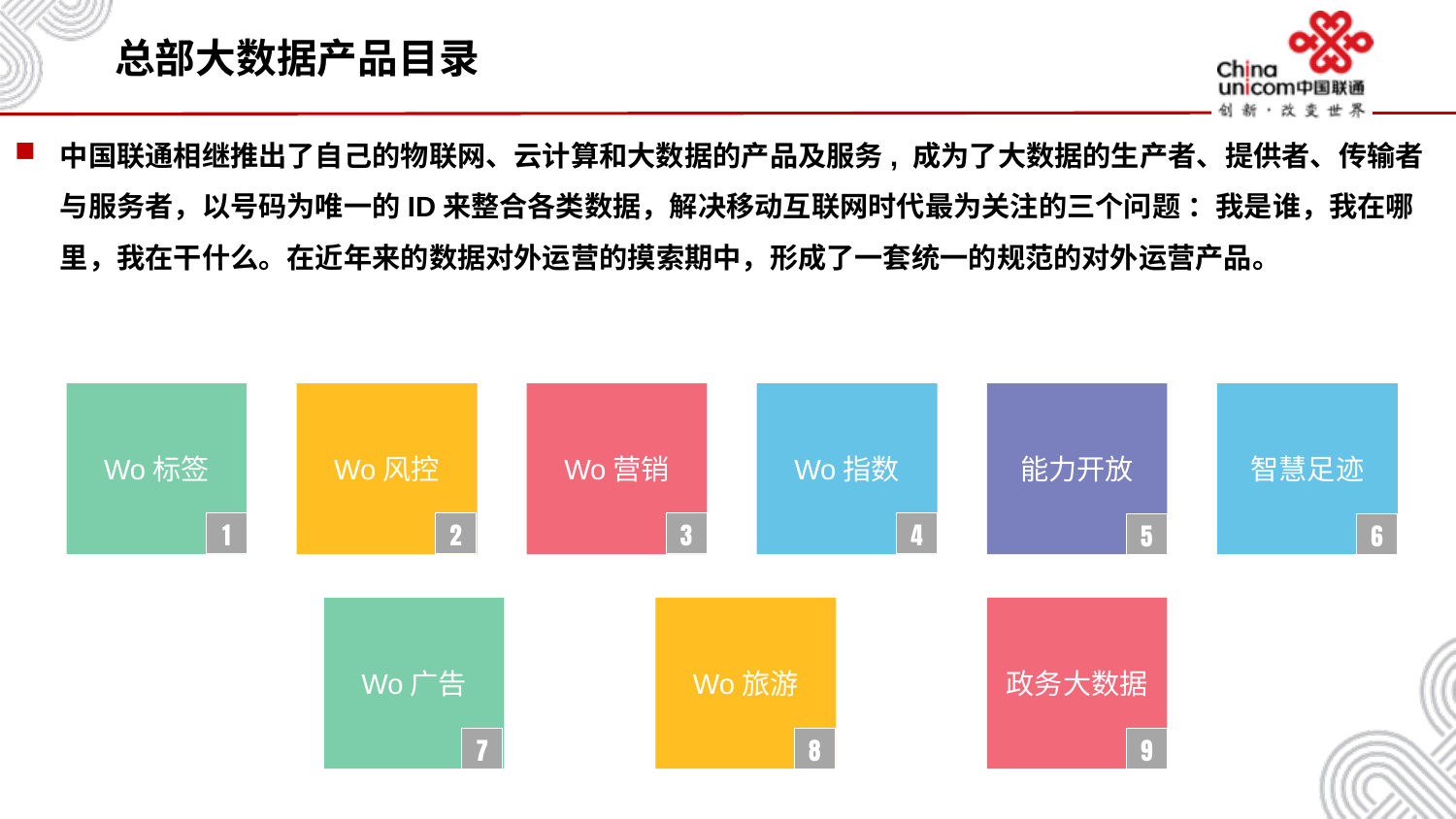

# 总部大数据产品目录
中国联通相继推出了自己的物联网、云计算和大数据的产品及服务, 成为了大数据的生产者、提供者、传输者与服务者，以号码为唯一的ID来整合各类数据，解决移动互联网时代最为关注的三个问题 ：我是谁，我在哪里，我在干什么。在近年来的数据对外运营的摸索期中，形成了一套统一的规范的对外运营产品。
Wo标签
1
Wo风控
2
Wo营销
3
Wo指数
4
能力开放
5
智慧足迹
6
Wo广告
7
Wo旅游
8
政务大数据
9